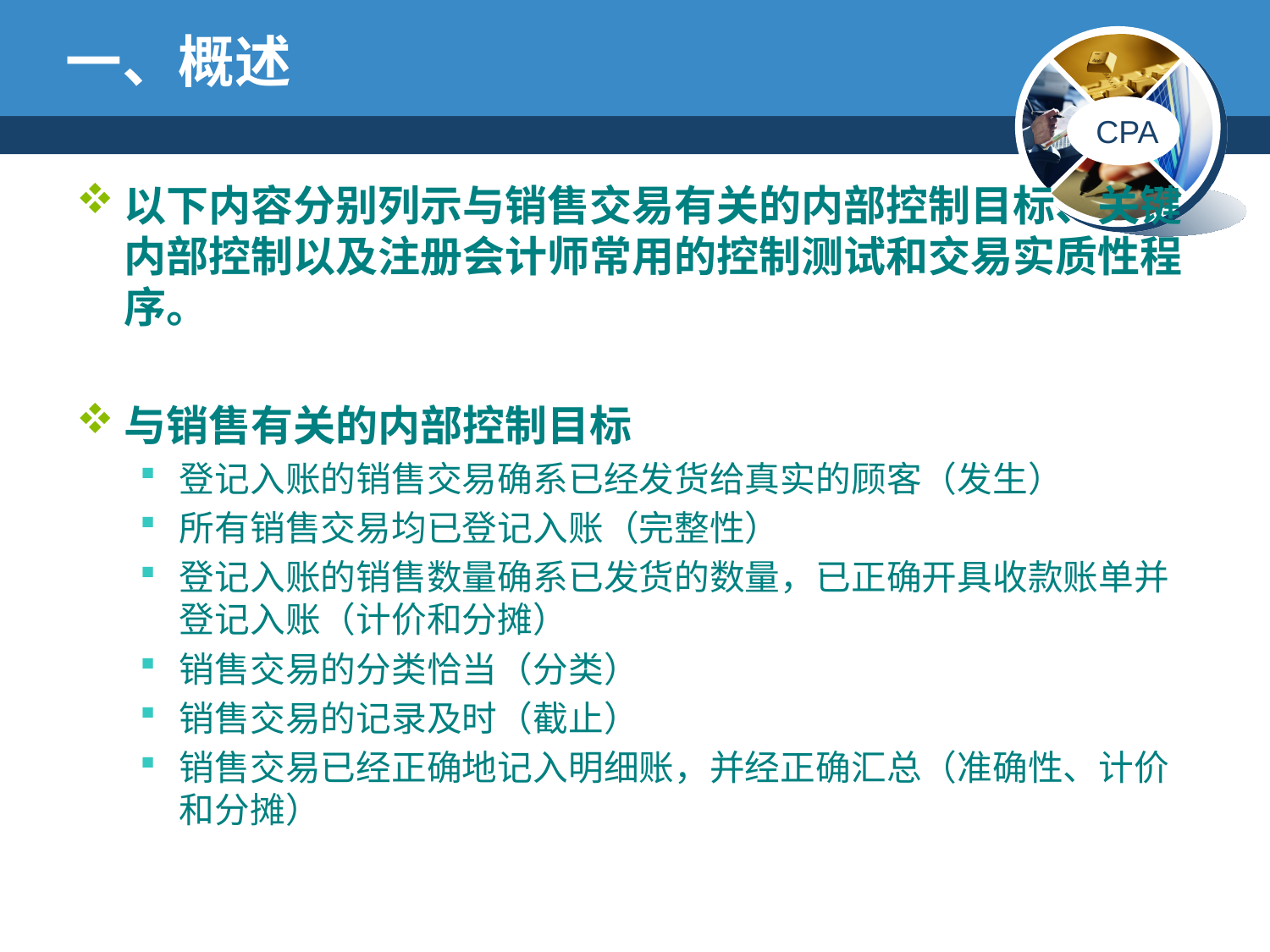

# 一、概述
以下内容分别列示与销售交易有关的内部控制目标、关键内部控制以及注册会计师常用的控制测试和交易实质性程序。

与销售有关的内部控制目标
登记入账的销售交易确系已经发货给真实的顾客（发生）
所有销售交易均已登记入账（完整性）
登记入账的销售数量确系已发货的数量，已正确开具收款账单并登记入账（计价和分摊）
销售交易的分类恰当（分类）
销售交易的记录及时（截止）
销售交易已经正确地记入明细账，并经正确汇总（准确性、计价和分摊）